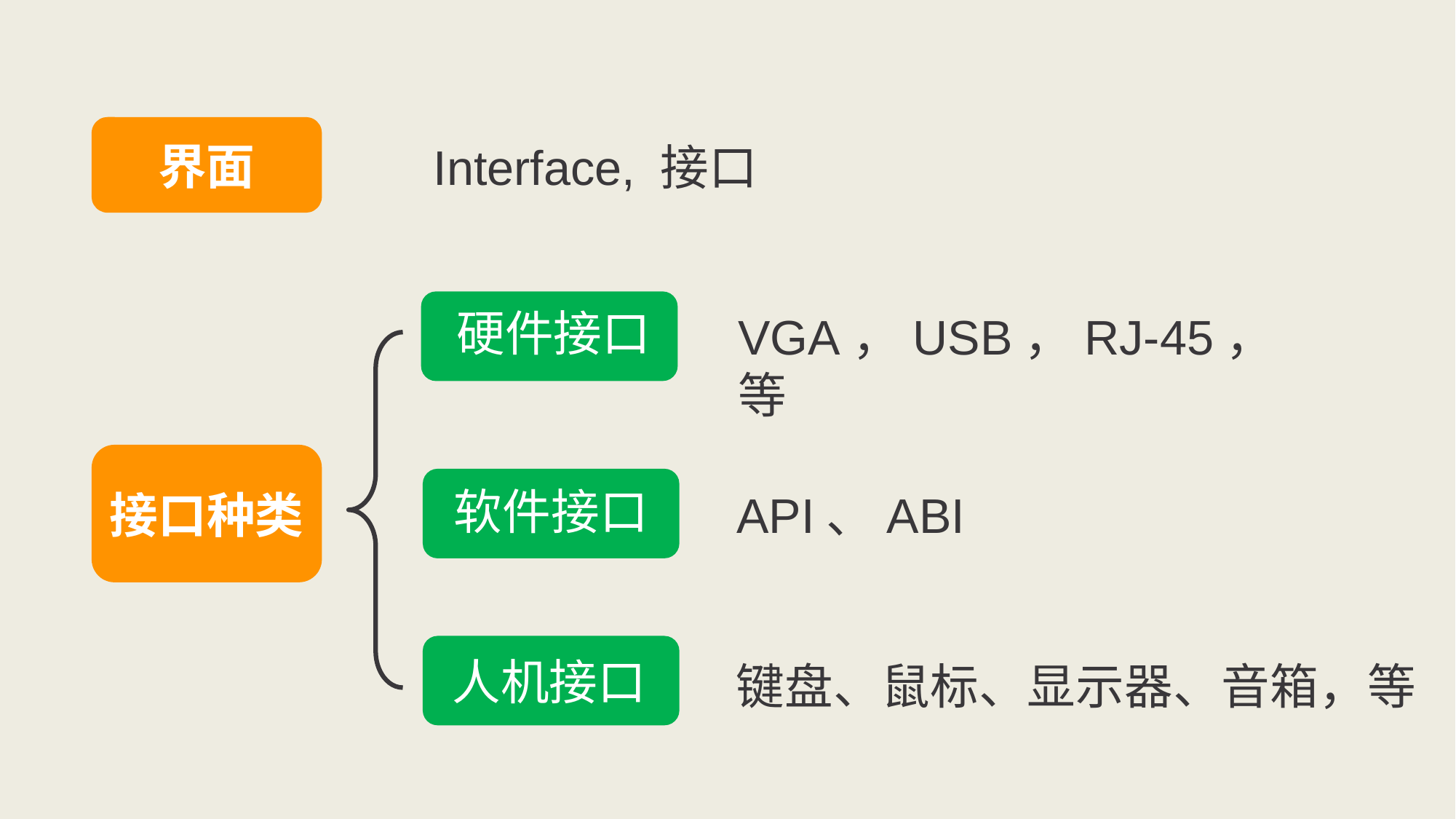

界面
Interface, 接口

硬件接口
VGA，USB，RJ-45，等

接口种类

软件接口
API、ABI

人机接口
键盘、鼠标、显示器、音箱，等